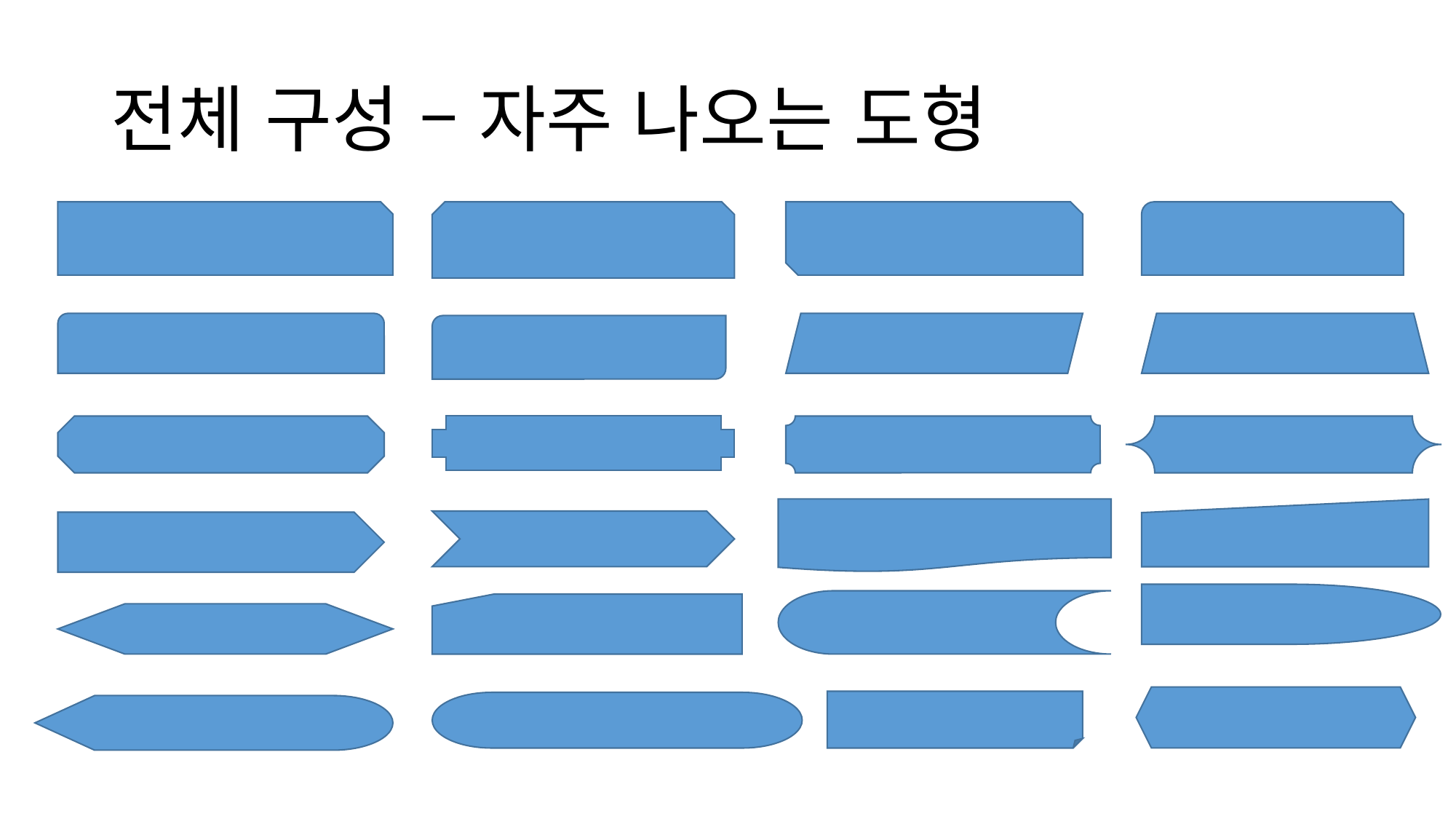

# 전체 구성 – 자주 나오는 도형